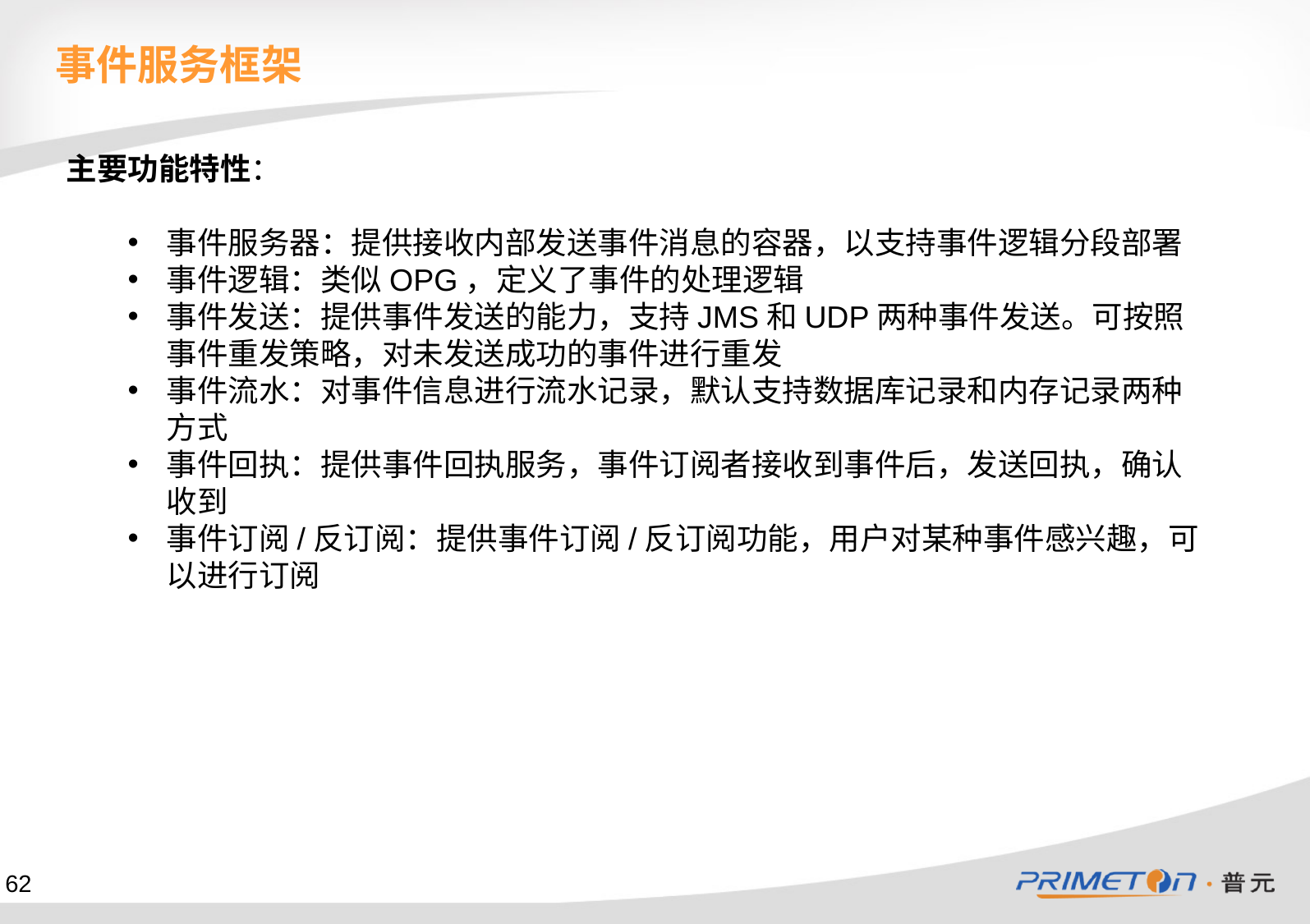

事件服务框架
主要功能特性：

事件服务器：提供接收内部发送事件消息的容器，以支持事件逻辑分段部署
事件逻辑：类似OPG，定义了事件的处理逻辑
事件发送：提供事件发送的能力，支持JMS和UDP两种事件发送。可按照事件重发策略，对未发送成功的事件进行重发
事件流水：对事件信息进行流水记录，默认支持数据库记录和内存记录两种方式
事件回执：提供事件回执服务，事件订阅者接收到事件后，发送回执，确认收到
事件订阅/反订阅：提供事件订阅/反订阅功能，用户对某种事件感兴趣，可以进行订阅
62